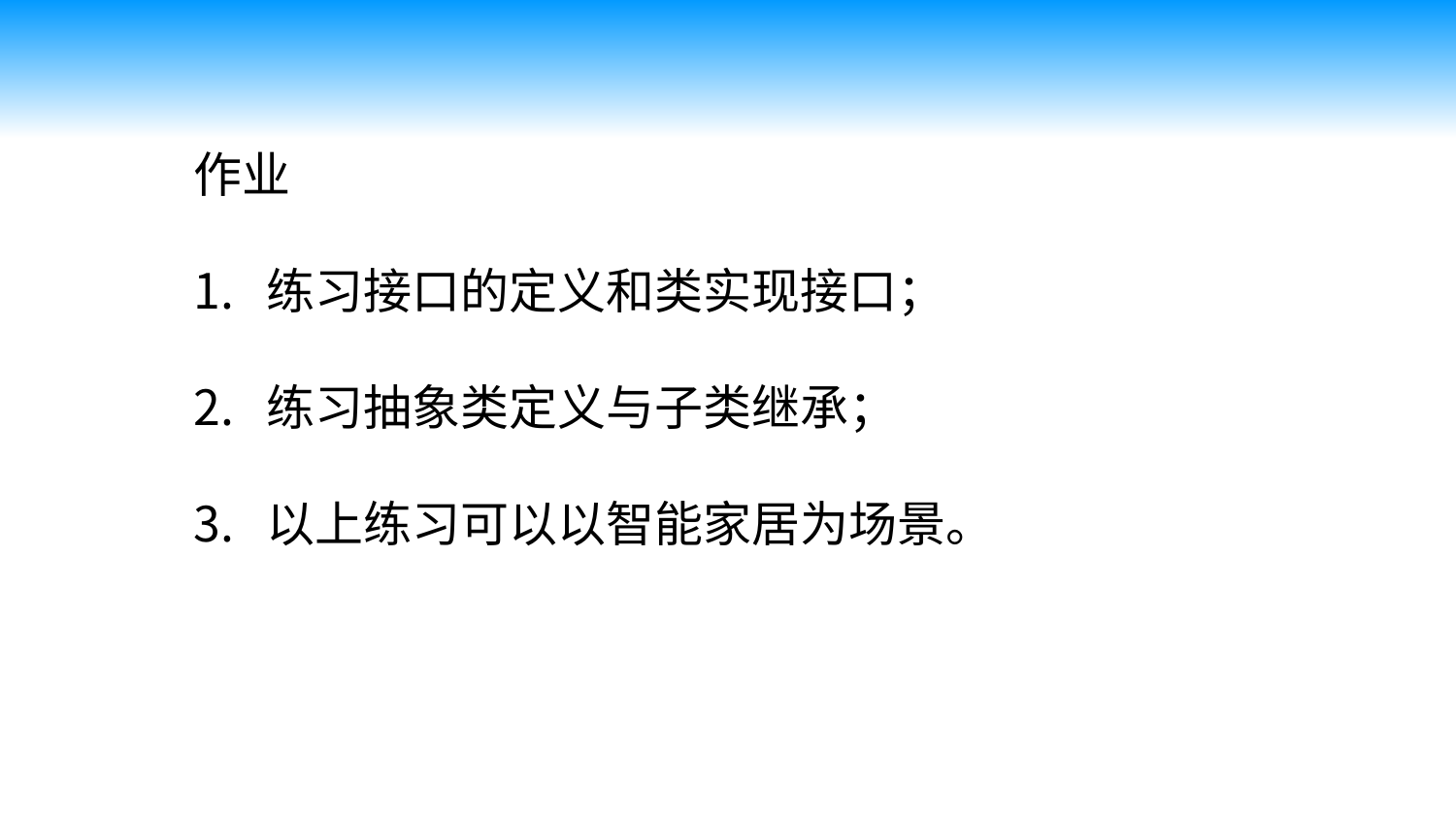

作业

练习接口的定义和类实现接口；

练习抽象类定义与子类继承；

以上练习可以以智能家居为场景。